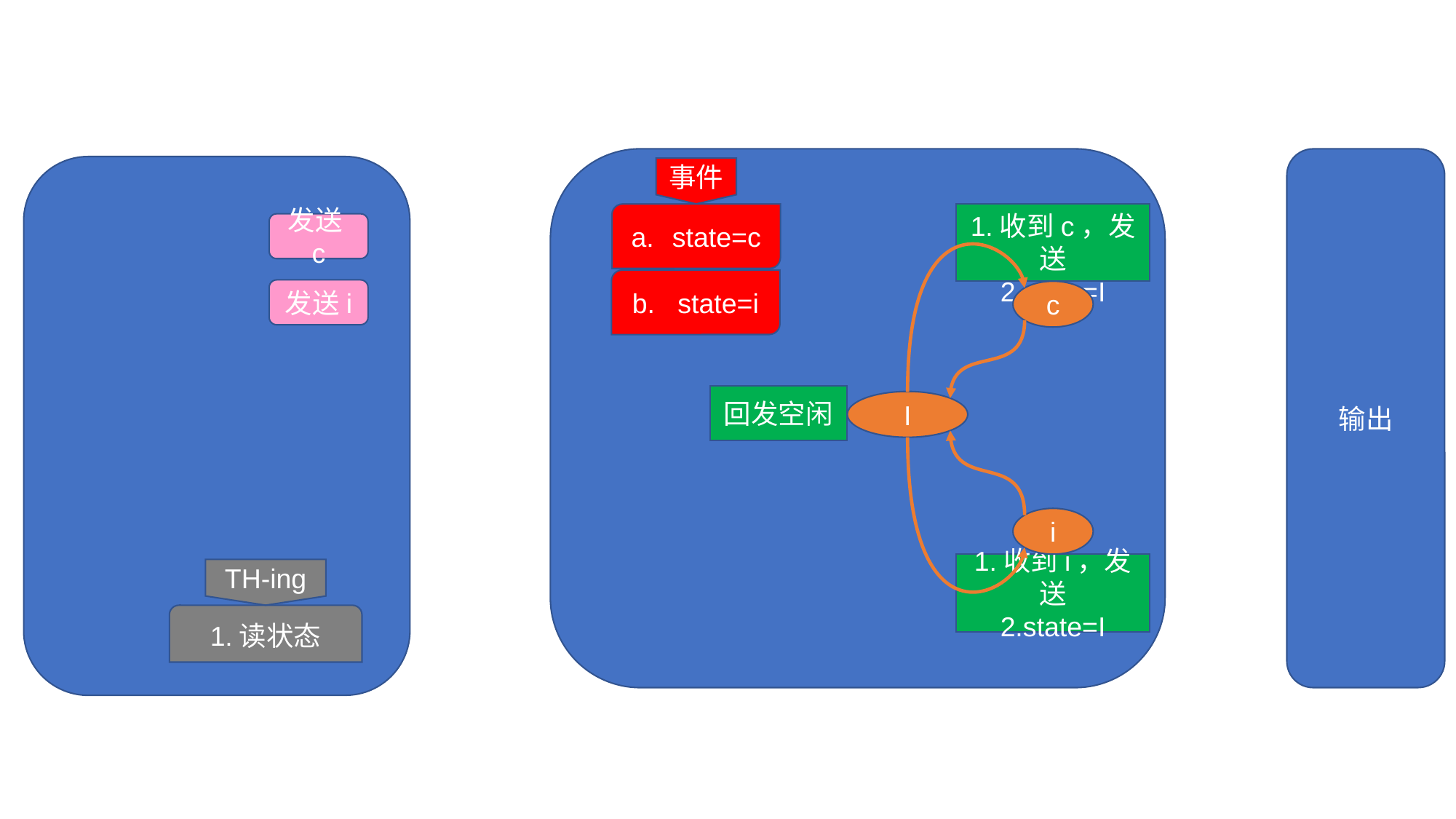

输出

事件
state=c
1.收到c，发送
2.state=I
c
发送c
b.   state=i
发送i
回发空闲
I
i
1.收到i，发送
2.state=I
TH-ing
1.读状态